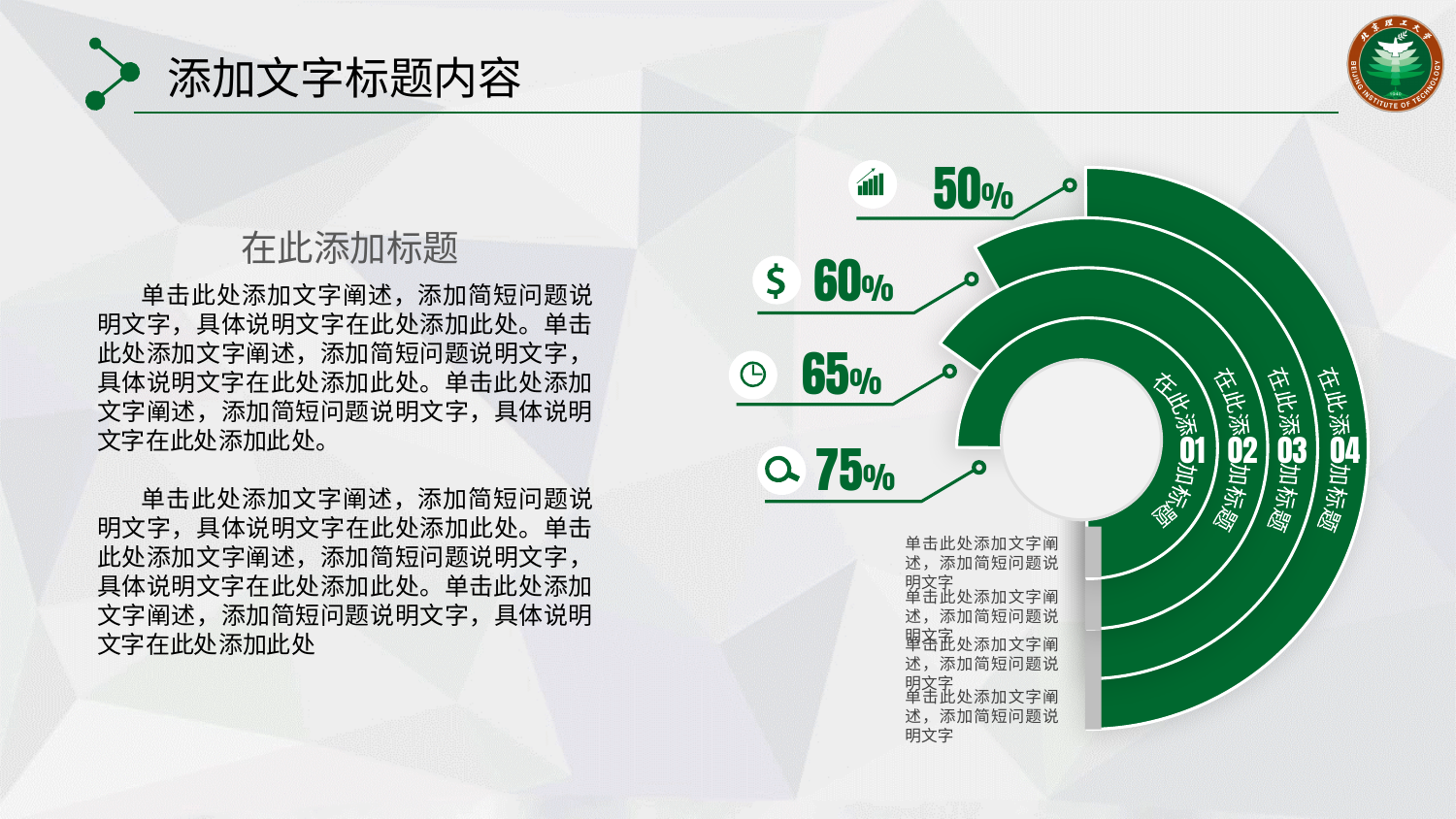

添加文字标题内容
50%

在此添     加标题
在此添     加标题
在此添     加标题
在此添     加标题
01
02
03
04

在此添加标题
      单击此处添加文字阐述，添加简短问题说明文字，具体说明文字在此处添加此处。单击此处添加文字阐述，添加简短问题说明文字，具体说明文字在此处添加此处。单击此处添加文字阐述，添加简短问题说明文字，具体说明文字在此处添加此处。

      单击此处添加文字阐述，添加简短问题说明文字，具体说明文字在此处添加此处。单击此处添加文字阐述，添加简短问题说明文字，具体说明文字在此处添加此处。单击此处添加文字阐述，添加简短问题说明文字，具体说明文字在此处添加此处
60%

65%

75%

单击此处添加文字阐述，添加简短问题说明文字
单击此处添加文字阐述，添加简短问题说明文字
单击此处添加文字阐述，添加简短问题说明文字
单击此处添加文字阐述，添加简短问题说明文字